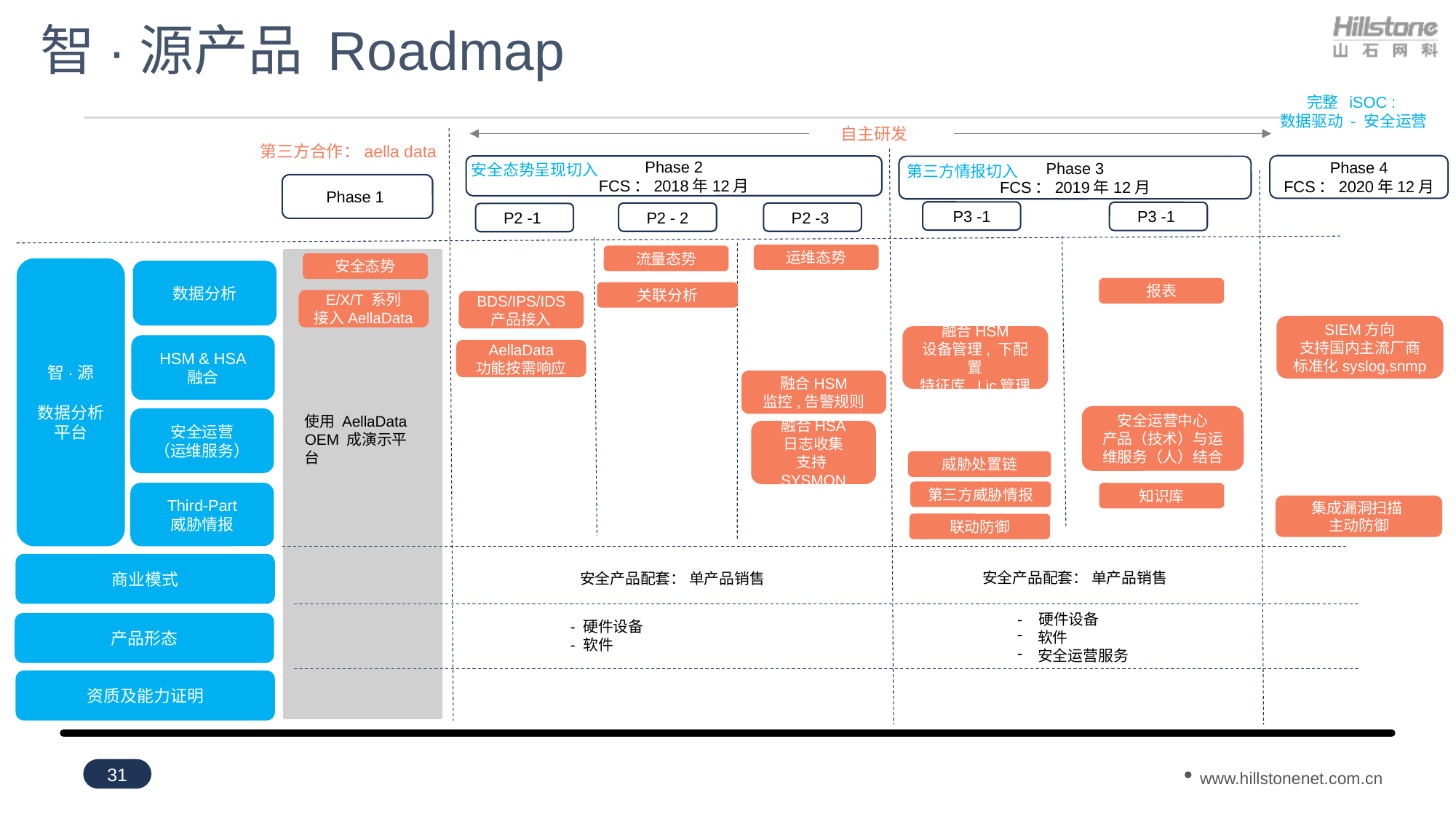

# 智·源产品 Roadmap
完整  iSOC :
数据驱动 - 安全运营
自主研发
第三方合作：aella data
安全态势呈现切入
Phase 4
FCS：2020年12月
Phase 2
FCS：2018年12月
Phase 3
FCS：2019年12月
第三方情报切入
Phase 1
P3 -1
P3 -1
P2 - 2
P2 -3
P2 -1
运维态势
流量态势

安全态势
智·源

数据分析平台
数据分析
报表
关联分析
E/X/T 系列
接入AellaData
BDS/IPS/IDS
产品接入
SIEM方向
支持国内主流厂商
标准化syslog,snmp
融合HSM
设备管理, 下配置
特征库, Lic管理
HSM & HSA
融合
AellaData
功能按需响应
融合HSM
监控,告警规则
安全运营中心
产品（技术）与运维服务（人）结合
使用 AellaData
OEM 成演示平台
安全运营
（运维服务）
融合HSA
日志收集
支持SYSMON
威胁处置链
第三方威胁情报
Third-Part
威胁情报
知识库
集成漏洞扫描
主动防御
联动防御
商业模式
安全产品配套： 单产品销售
安全产品配套： 单产品销售
-   硬件设备
软件
安全运营服务
- 硬件设备
- 软件
产品形态
资质及能力证明
31